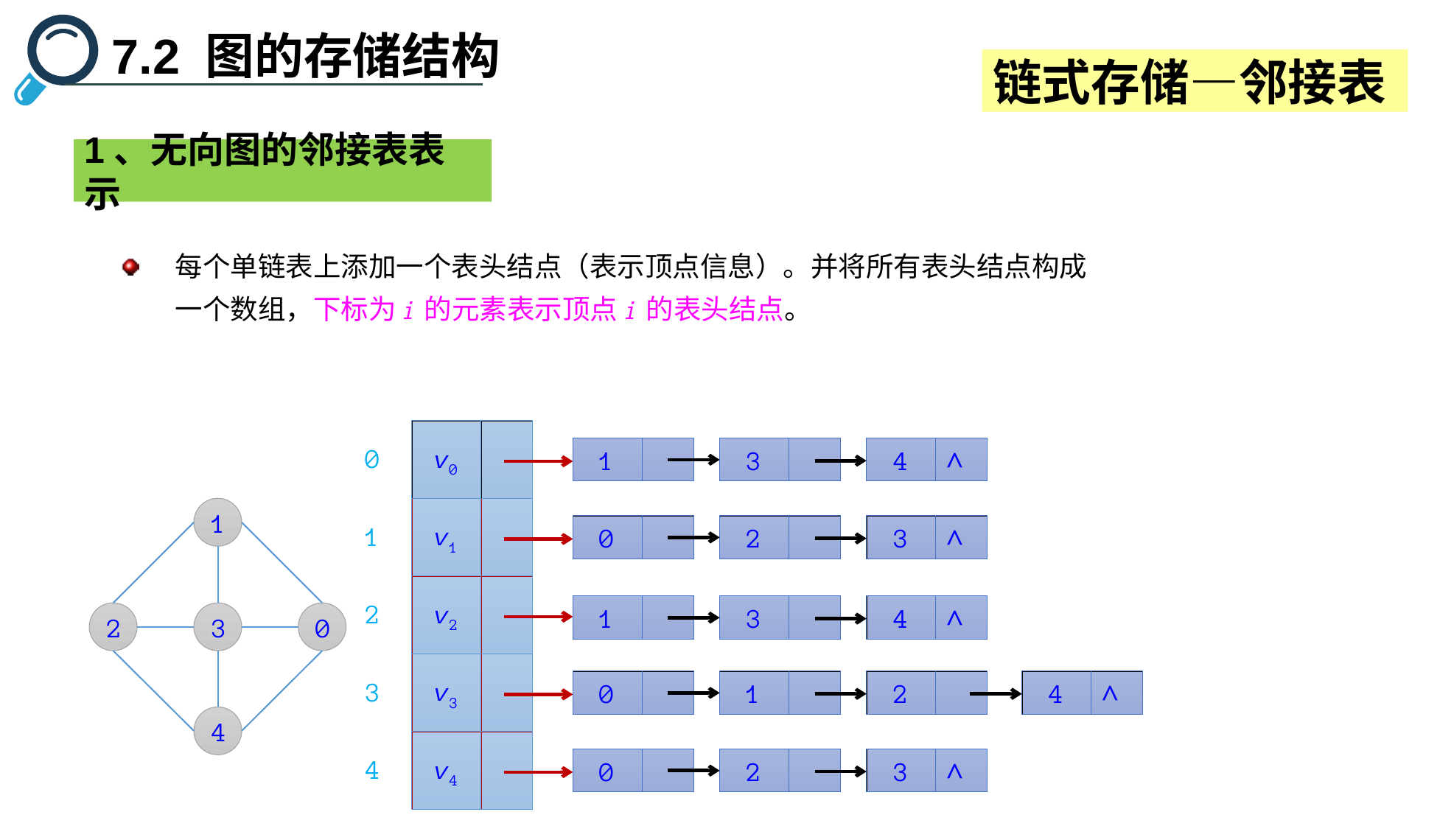

7.2 图的存储结构
链式存储—邻接表
1、无向图的邻接表表示
每个单链表上添加一个表头结点（表示顶点信息）。并将所有表头结点构成一个数组，下标为i的元素表示顶点i的表头结点。
v0

0
v1

1
v2

2
v3

3
v4

4
1

3

4
∧
1
2
3
0
4
0

2

3
∧
1

3

4
∧
0

1

2

4
∧
0

2

3
∧